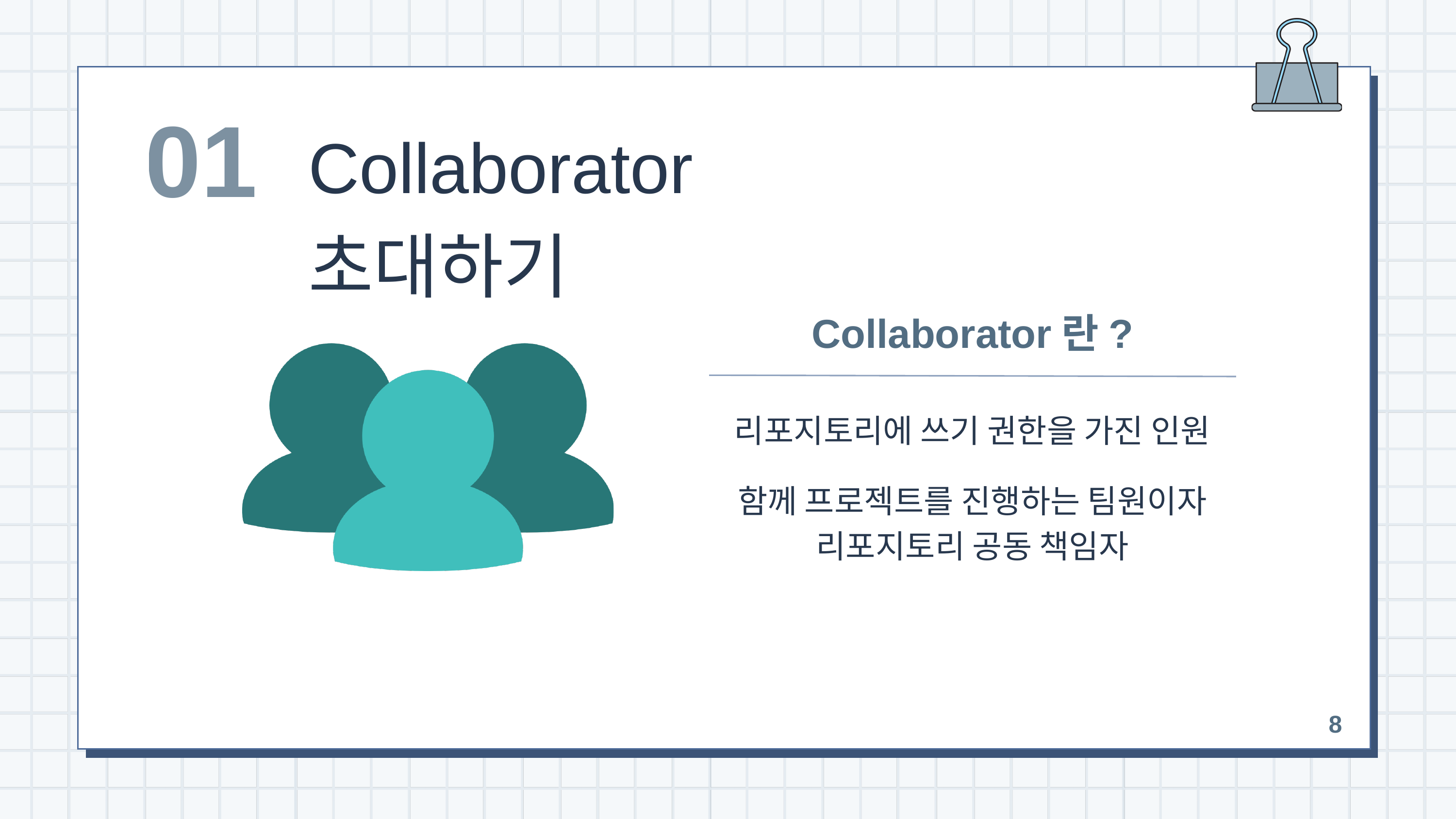

01
Collaborator 초대하기
Collaborator란?

리포지토리에 쓰기 권한을 가진 인원
함께 프로젝트를 진행하는 팀원이자
리포지토리 공동 책임자
8